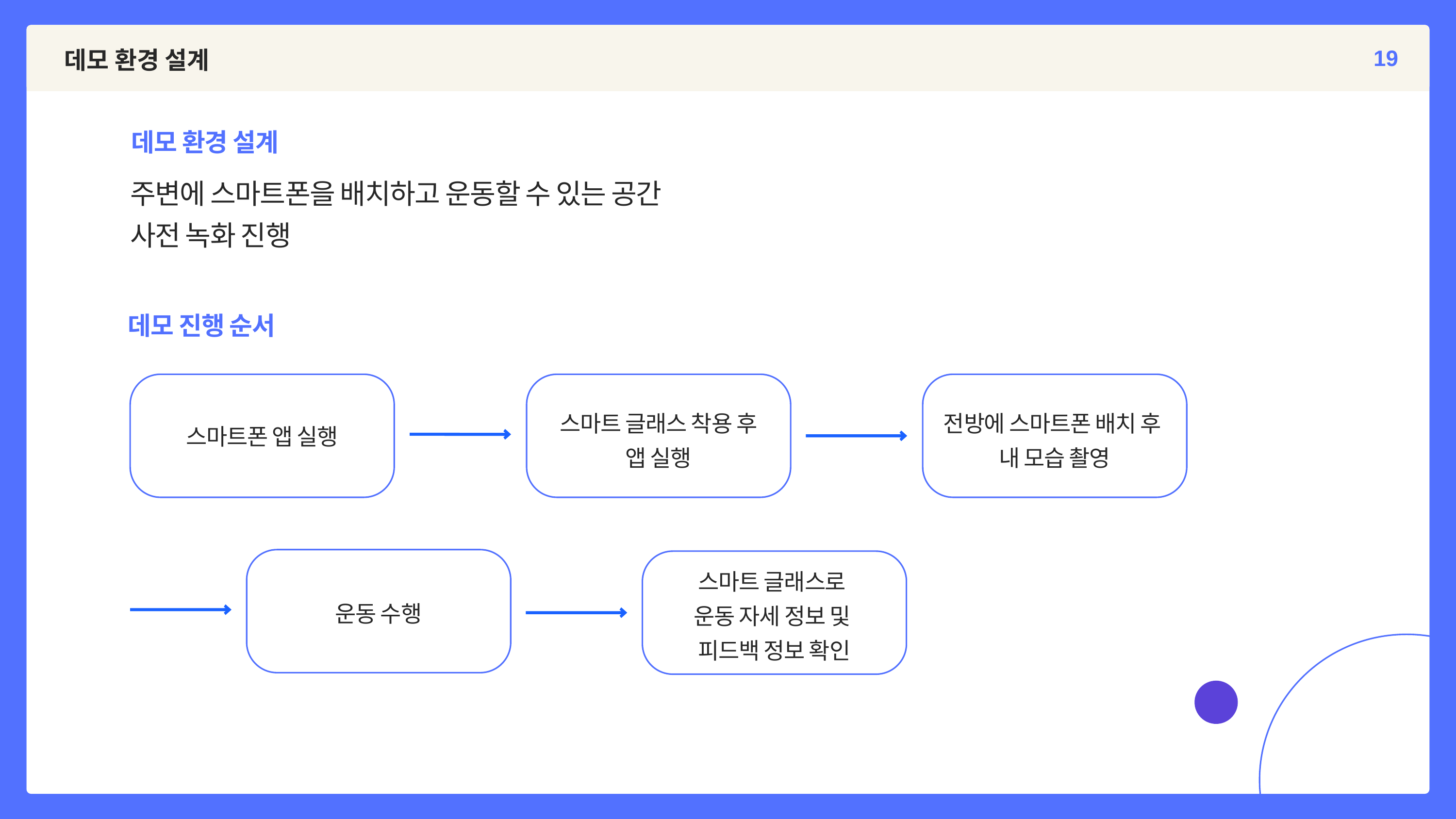

19
데모 환경 설계

데모 환경 설계
주변에 스마트폰을 배치하고 운동할 수 있는 공간
사전 녹화 진행
데모 진행 순서

스마트 글래스 착용 후
앱 실행
전방에 스마트폰 배치 후
내 모습 촬영
스마트폰 앱 실행

스마트 글래스로
운동 자세 정보 및
피드백 정보 확인
운동 수행